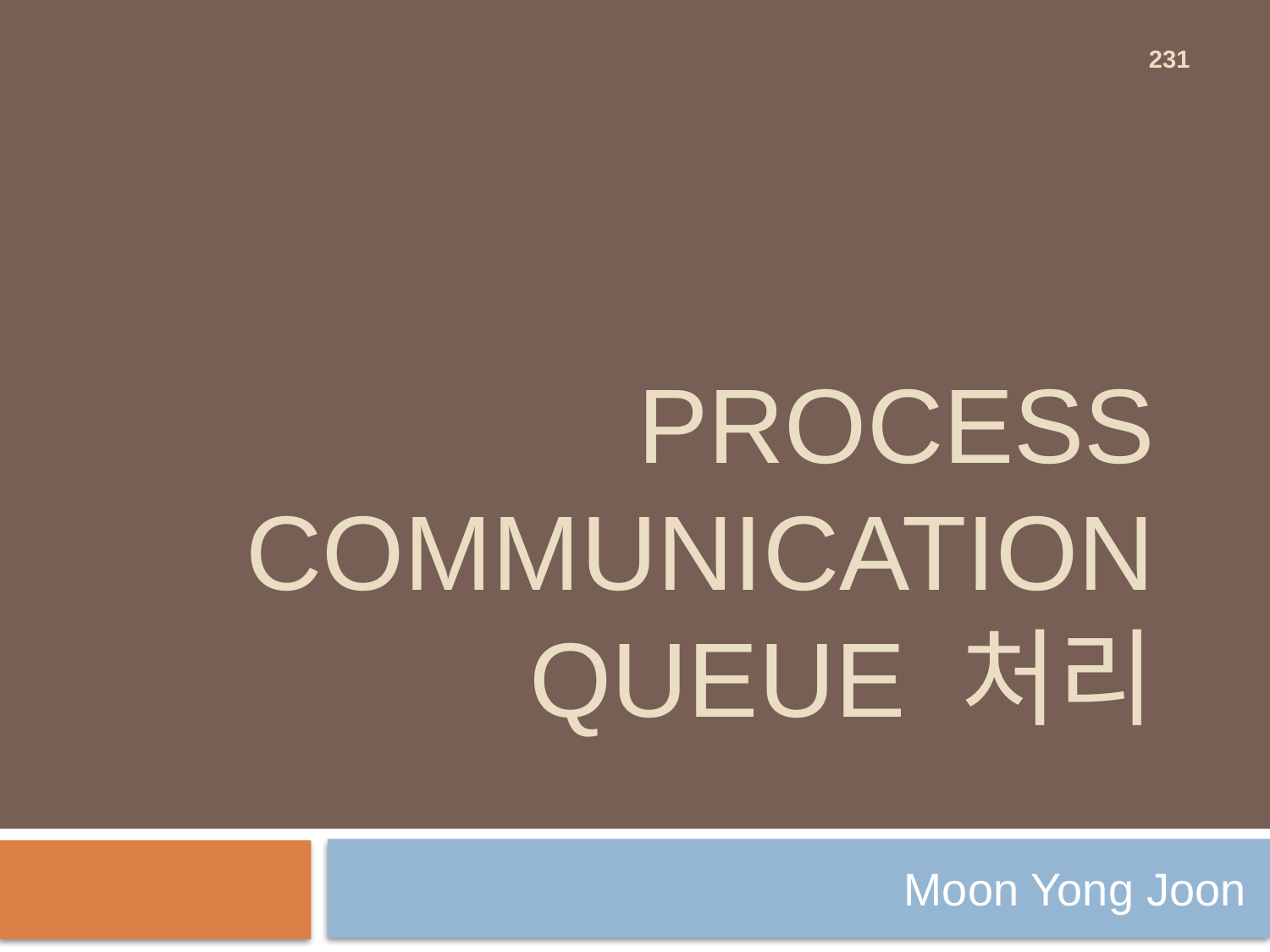

231
# Process communication queue 처리
Moon Yong Joon